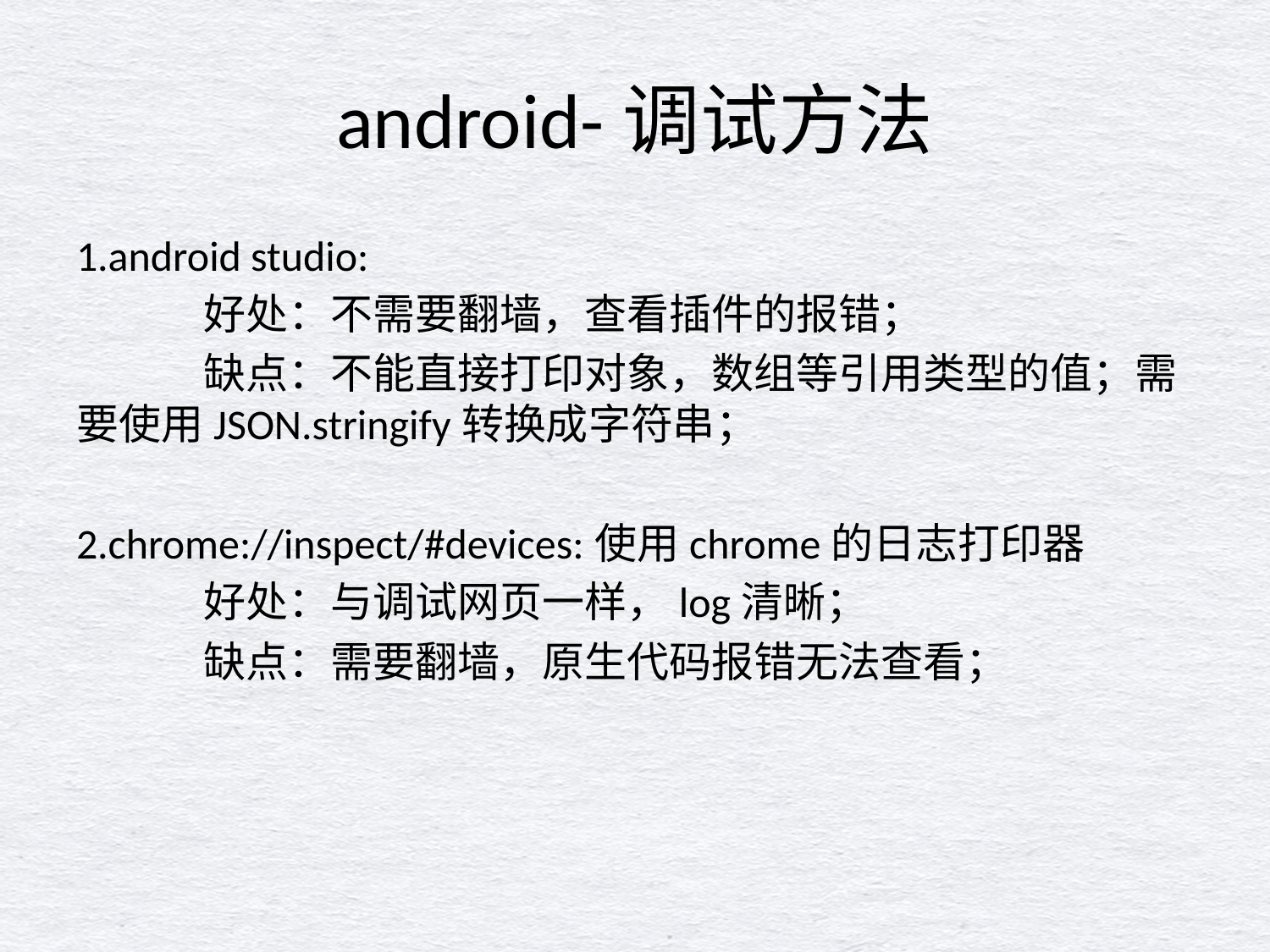

# android-调试方法
1.android studio:
	好处：不需要翻墙，查看插件的报错；
	缺点：不能直接打印对象，数组等引用类型的值；需要使用JSON.stringify转换成字符串；

2.chrome://inspect/#devices:使用chrome的日志打印器
	好处：与调试网页一样，log清晰；
	缺点：需要翻墙，原生代码报错无法查看；